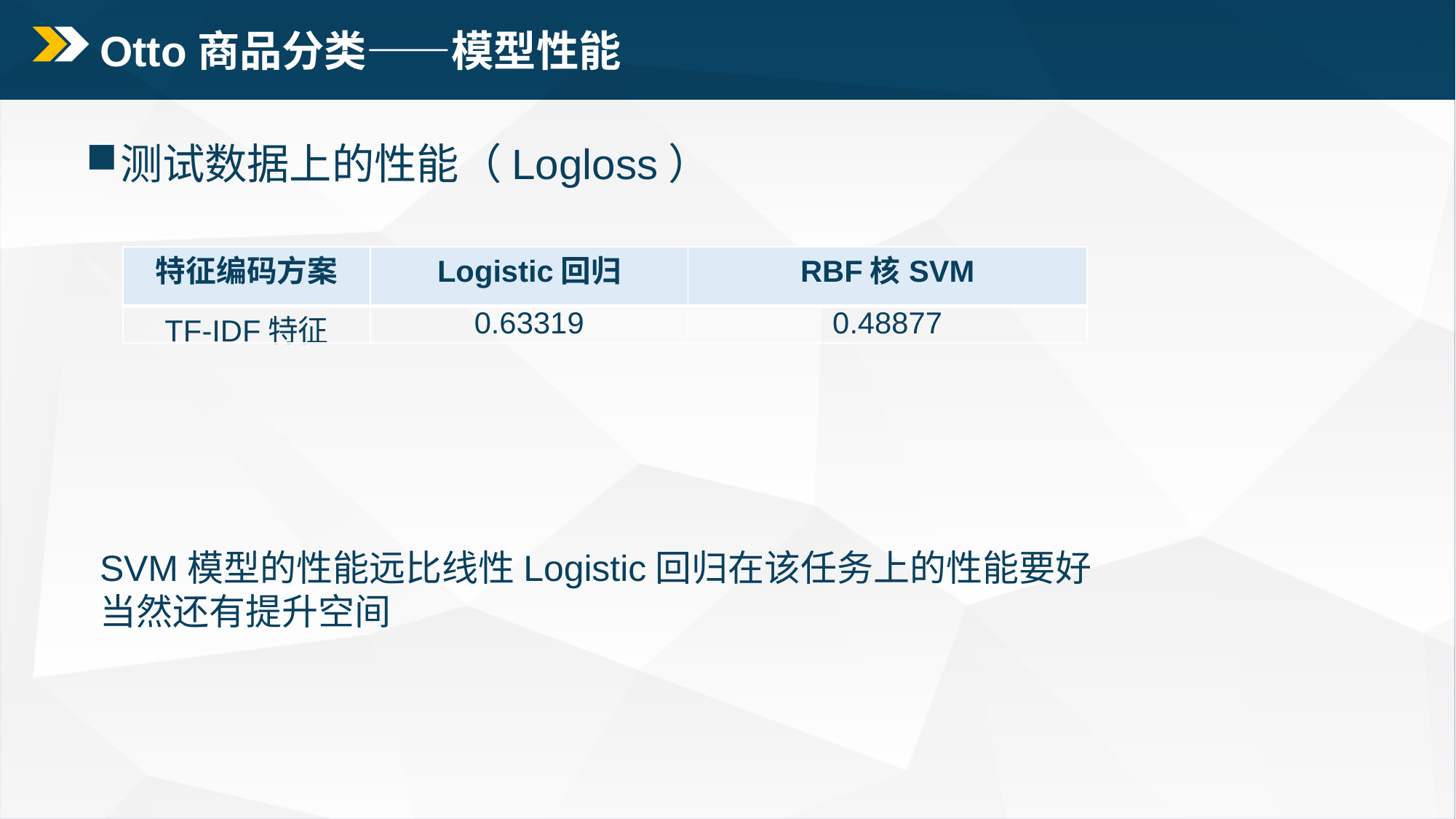

# Otto商品分类——模型性能
测试数据上的性能（Logloss）
| 特征编码方案 | Logistic回归 | RBF核SVM |
| --- | --- | --- |
| TF-IDF特征 | 0.63319 | 0.48877 |
SVM模型的性能远比线性Logistic回归在该任务上的性能要好
当然还有提升空间